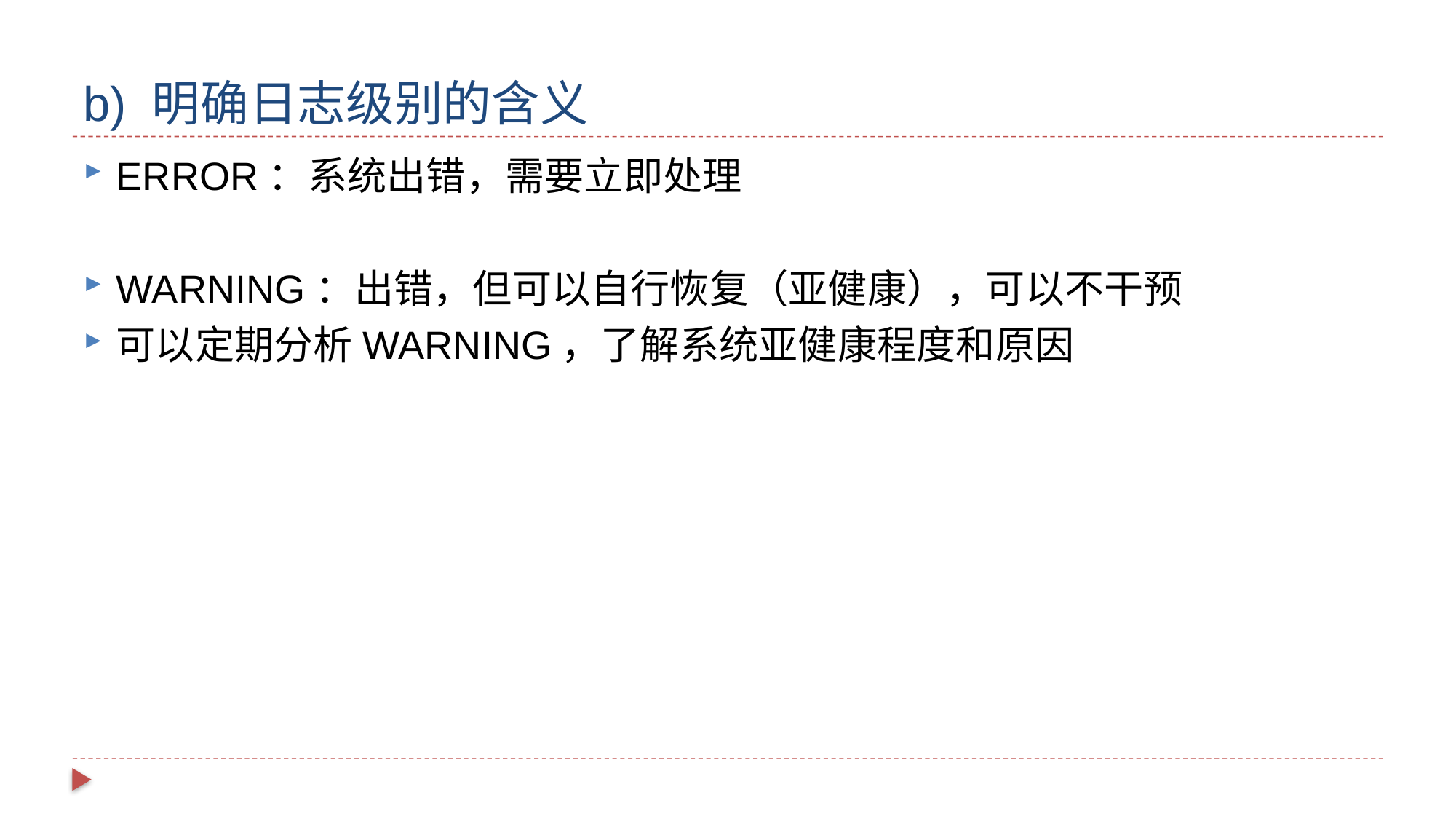

# b) 明确日志级别的含义
ERROR：系统出错，需要立即处理

WARNING：出错，但可以自行恢复（亚健康），可以不干预
可以定期分析WARNING，了解系统亚健康程度和原因